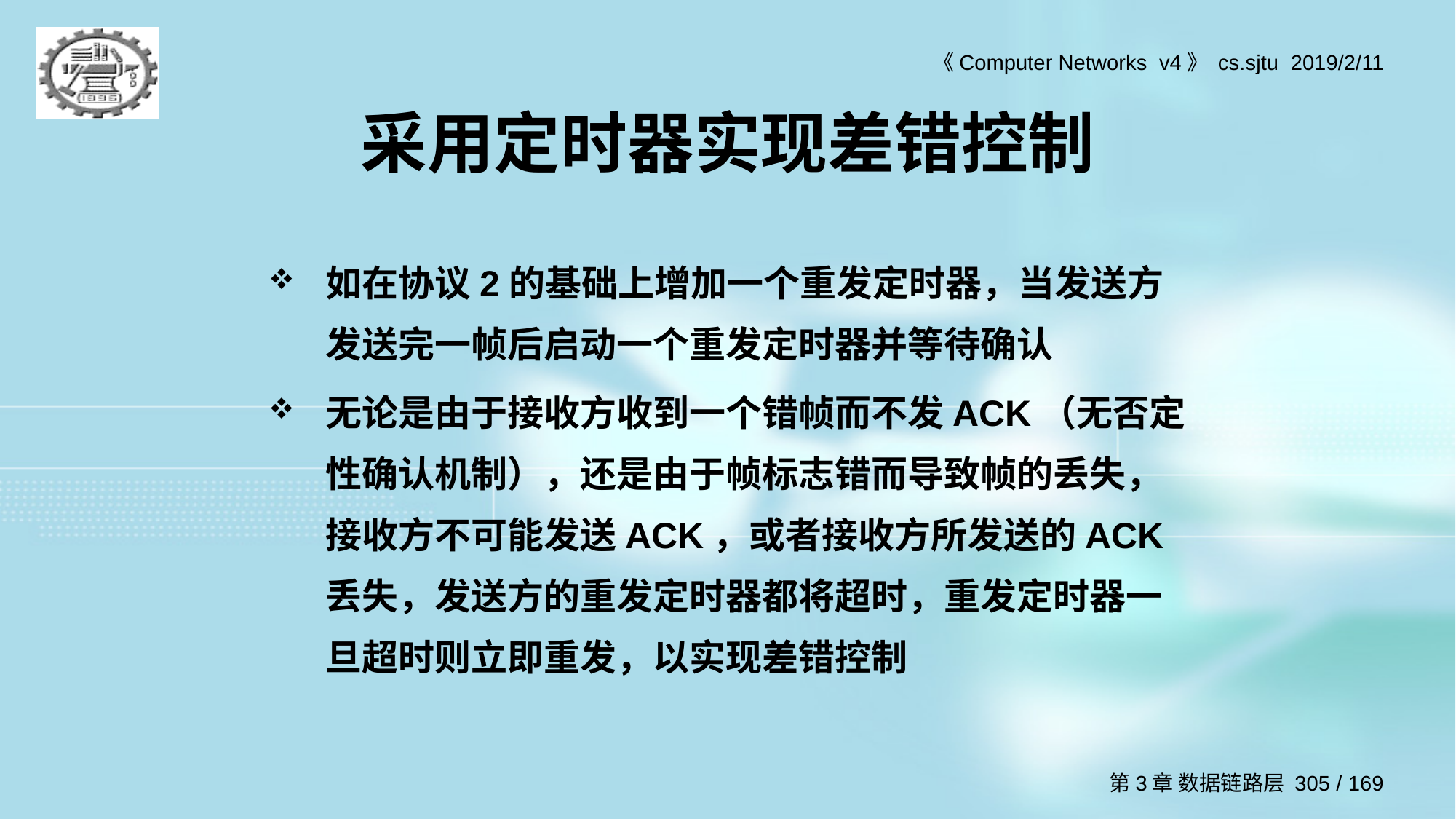

# 采用定时器实现差错控制
如在协议2的基础上增加一个重发定时器，当发送方发送完一帧后启动一个重发定时器并等待确认
无论是由于接收方收到一个错帧而不发ACK（无否定性确认机制），还是由于帧标志错而导致帧的丢失，接收方不可能发送ACK，或者接收方所发送的ACK丢失，发送方的重发定时器都将超时，重发定时器一旦超时则立即重发，以实现差错控制